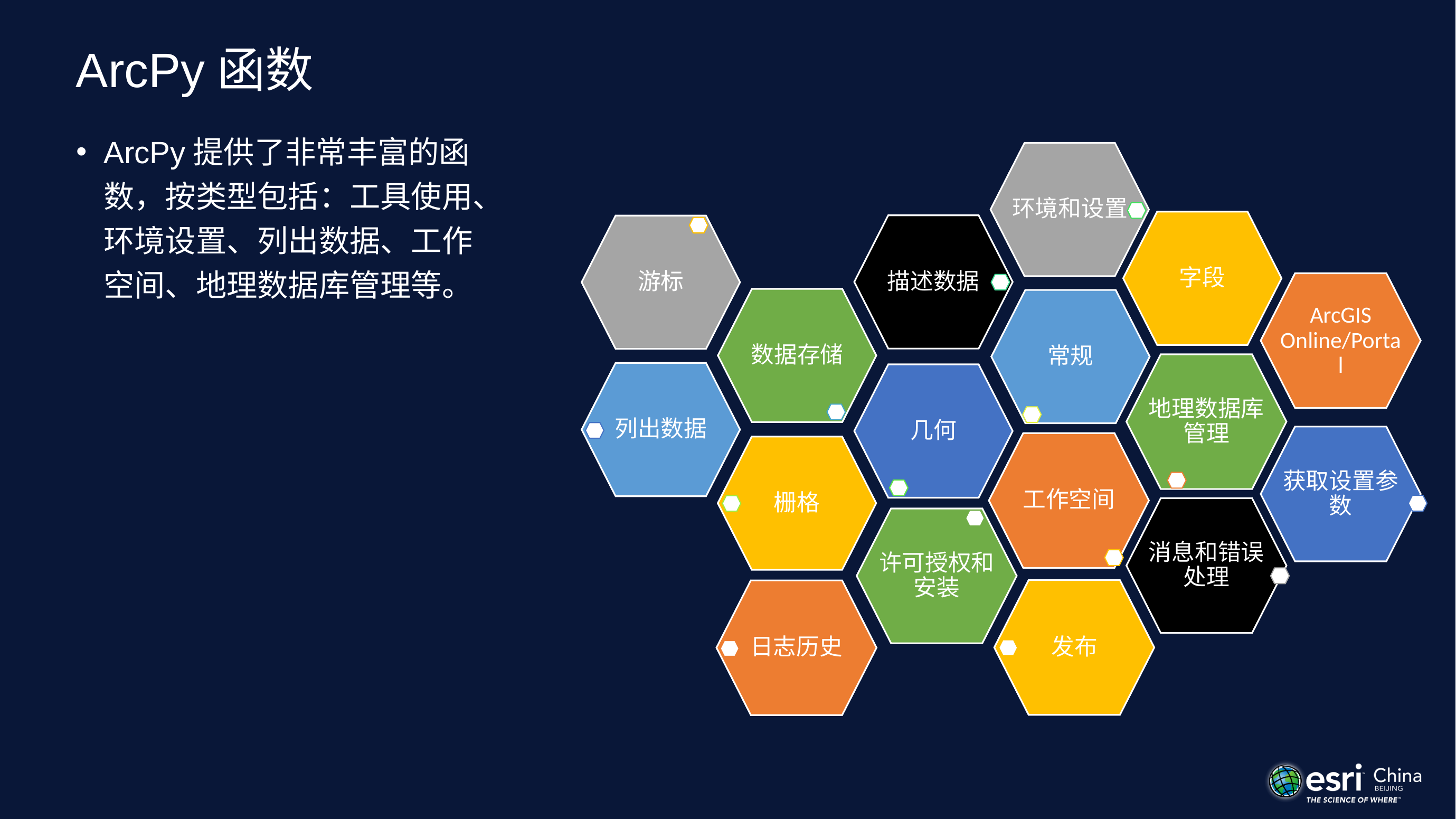

# ArcPy函数
ArcPy提供了非常丰富的函数，按类型包括：工具使用、环境设置、列出数据、工作空间、地理数据库管理等。

环境和设置

字段
描述数据
游标

ArcGIS Online/Portal

数据存储
常规
地理数据库管理
列出数据
几何

获取设置参数
工作空间
栅格

消息和错误处理
许可授权和安装

发布
日志历史